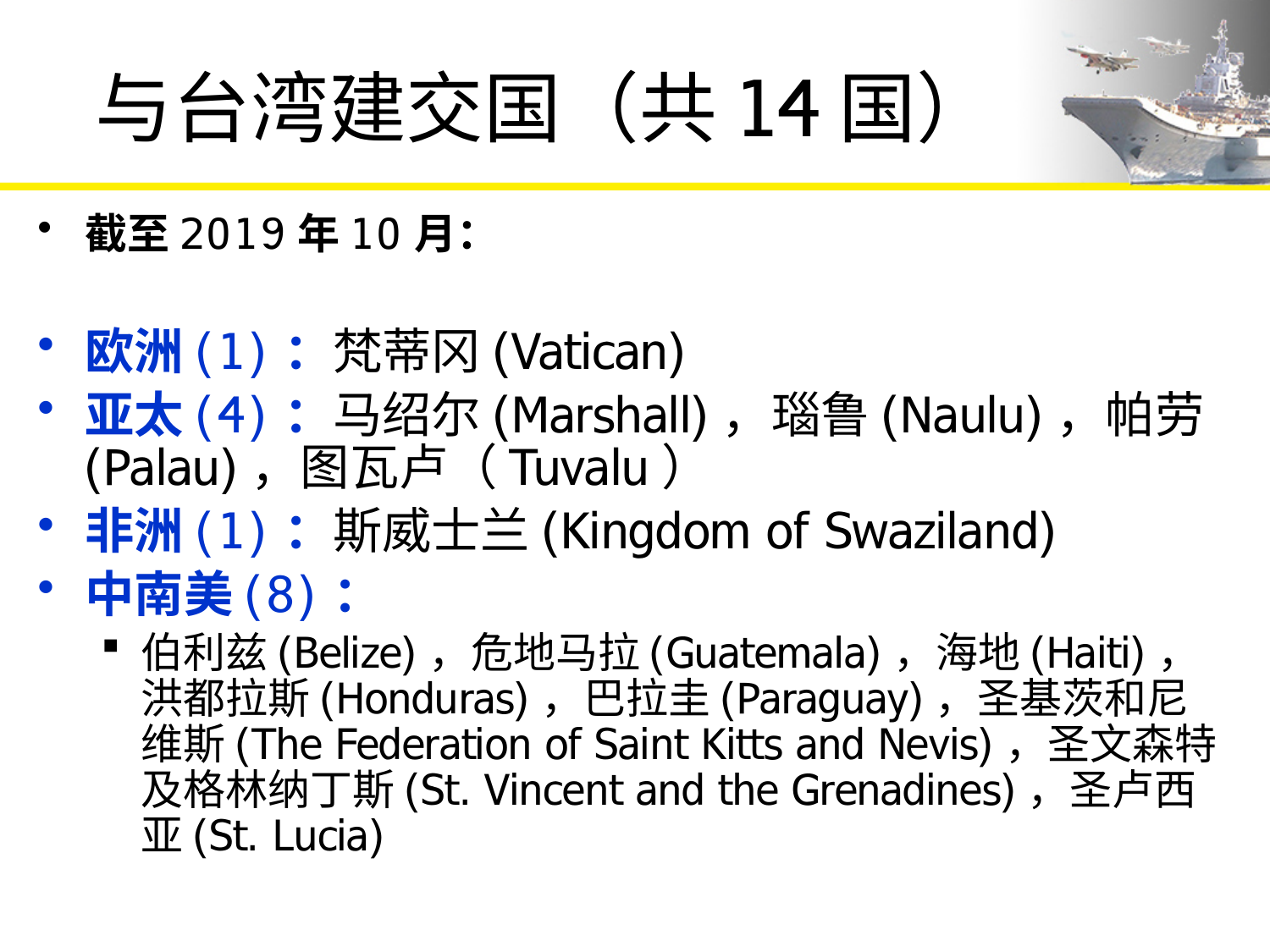

# 与台湾建交国（共14国）
截至2019年10月：

欧洲(1)：梵蒂冈(Vatican)
亚太(4)：马绍尔(Marshall)，瑙鲁(Naulu)，帕劳(Palau)，图瓦卢（Tuvalu）
非洲(1)：斯威士兰(Kingdom of Swaziland)
中南美(8)：
伯利兹(Belize)，危地马拉(Guatemala)，海地(Haiti)，洪都拉斯(Honduras)，巴拉圭(Paraguay)，圣基茨和尼维斯(The Federation of Saint Kitts and Nevis)，圣文森特及格林纳丁斯(St. Vincent and the Grenadines)，圣卢西亚(St. Lucia)